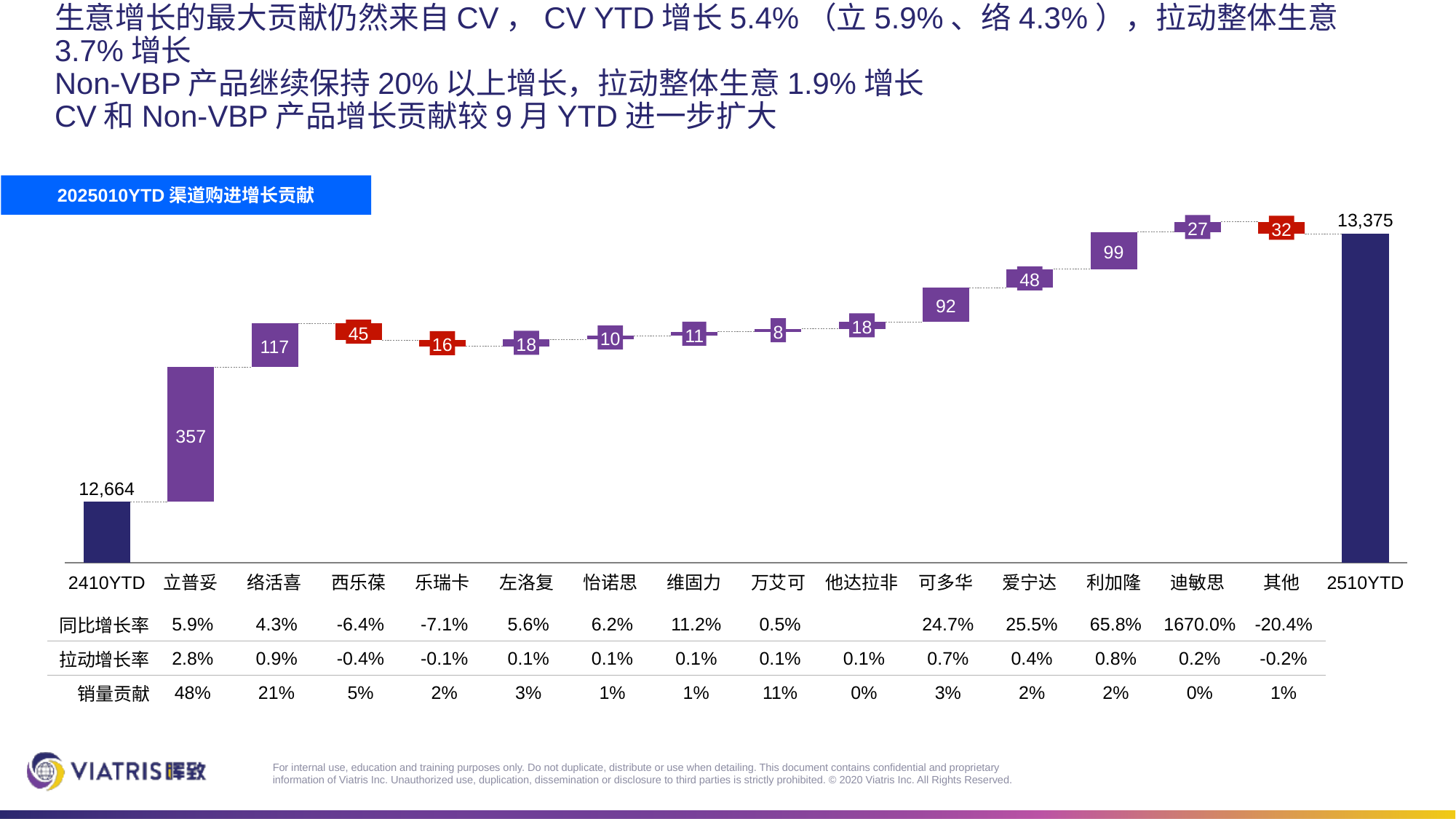

# 生意增长的最大贡献仍然来自CV，CV YTD增长5.4%（立5.9%、络4.3%），拉动整体生意3.7%增长 Non-VBP产品继续保持20%以上增长，拉动整体生意1.9%增长 CV和Non-VBP产品增长贡献较9月YTD进一步扩大
2025010YTD渠道购进增长贡献
13,375

### Chart

| Category |  |  |
|---|---|---|
27
32
99
48
92
18
8
45
11
10
18
16
117
357
12,664
2410YTD
立普妥
络活喜
西乐葆
乐瑞卡
左洛复
怡诺思
维固力
万艾可
他达拉非
可多华
爱宁达
利加隆
迪敏思
其他
2510YTD
| 同比增长率 | 5.9% | 4.3% | -6.4% | -7.1% | 5.6% | 6.2% | 11.2% | 0.5% |  | 24.7% | 25.5% | 65.8% | 1670.0% | -20.4% |
| --- | --- | --- | --- | --- | --- | --- | --- | --- | --- | --- | --- | --- | --- | --- |
| 拉动增长率 | 2.8% | 0.9% | -0.4% | -0.1% | 0.1% | 0.1% | 0.1% | 0.1% | 0.1% | 0.7% | 0.4% | 0.8% | 0.2% | -0.2% |
| 销量贡献 | 48% | 21% | 5% | 2% | 3% | 1% | 1% | 11% | 0% | 3% | 2% | 2% | 0% | 1% |